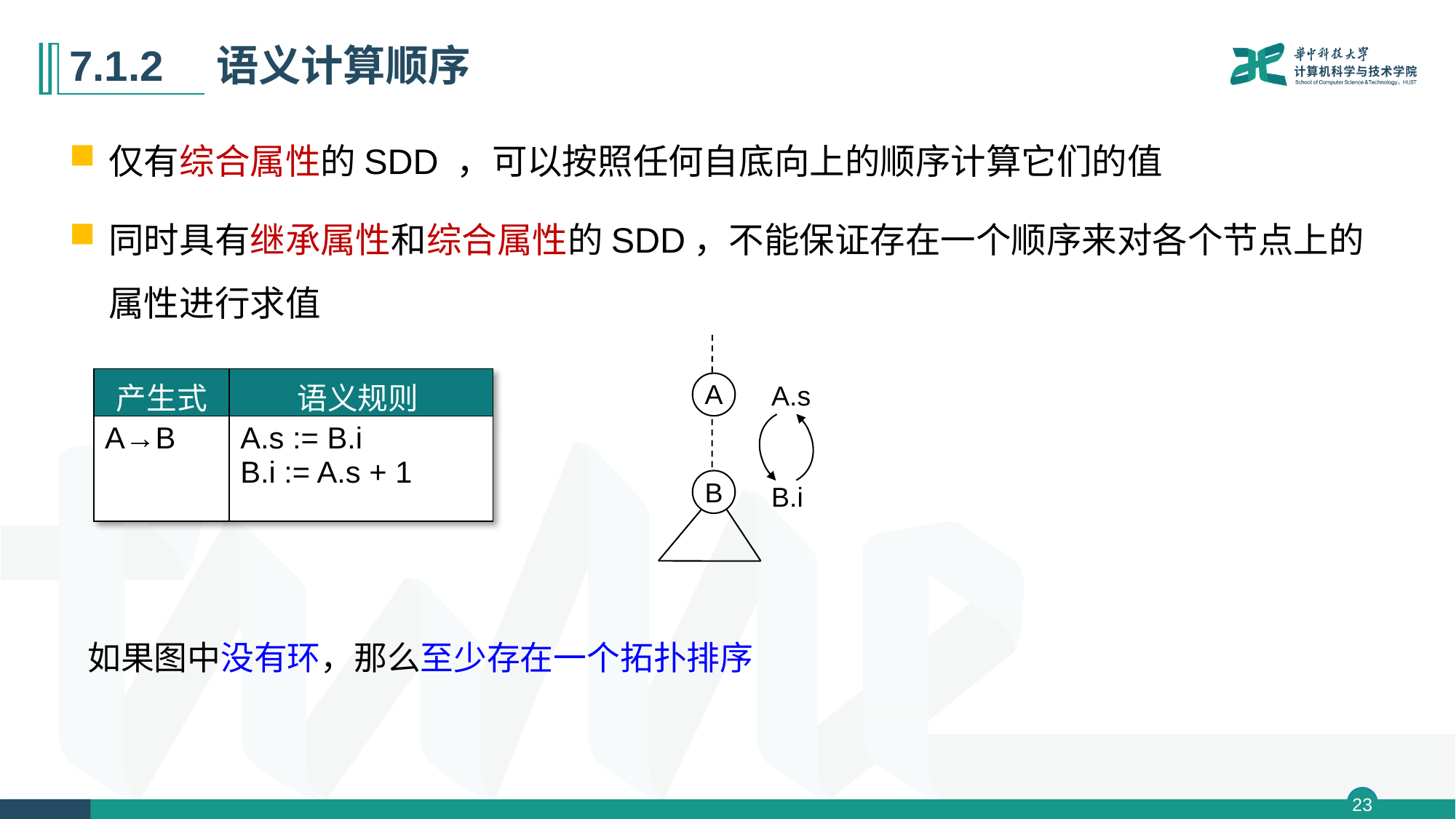

# 7.1.2　语义计算顺序
仅有综合属性的SDD ，可以按照任何自底向上的顺序计算它们的值
同时具有继承属性和综合属性的SDD，不能保证存在一个顺序来对各个节点上的属性进行求值

A

B

A.s

B.i
| 产生式 | 语义规则 |
| --- | --- |
| A→B | A.s := B.i B.i := A.s + 1 |
如果图中没有环，那么至少存在一个拓扑排序